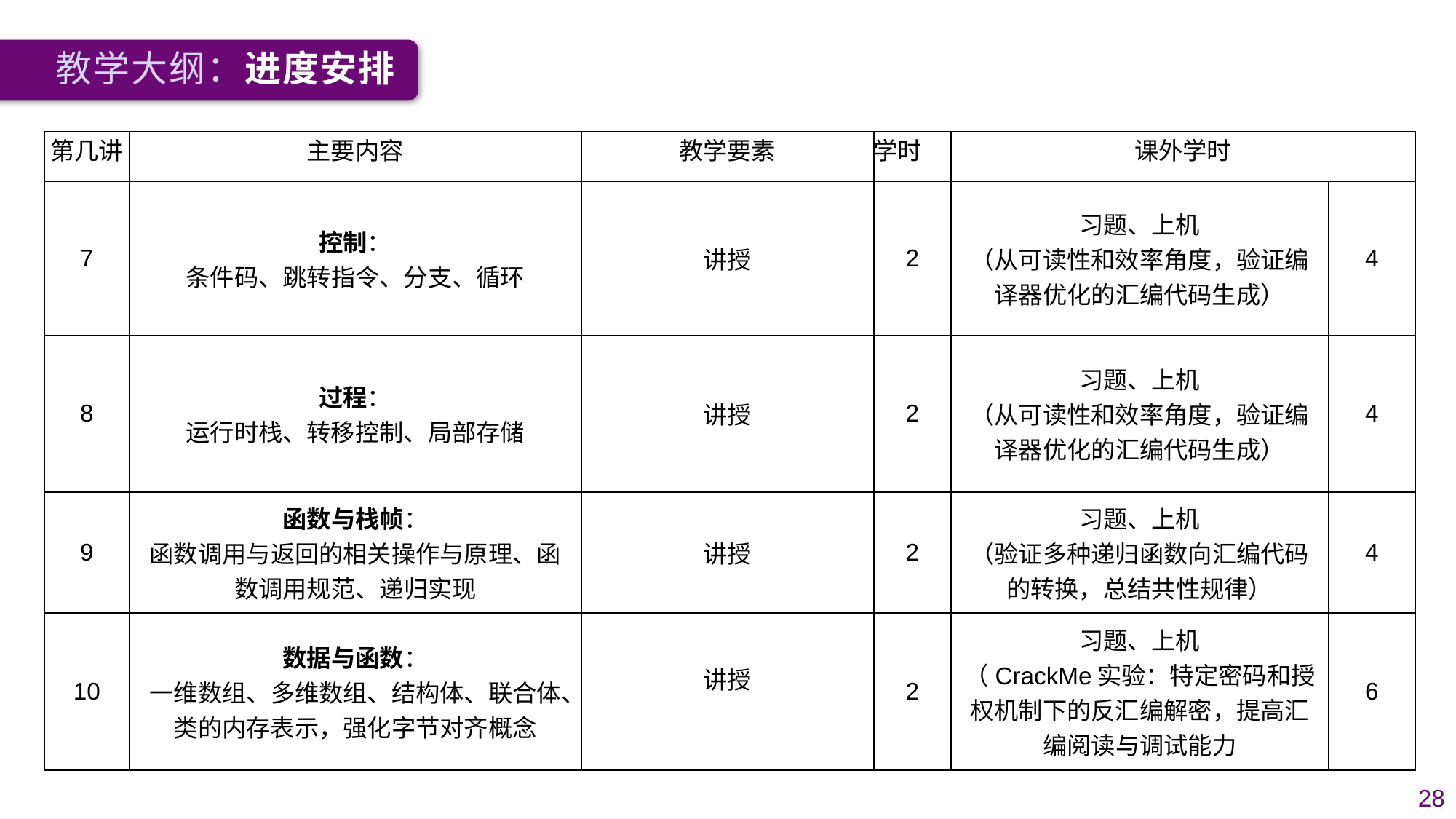

教学大纲：进度安排
| 第几讲 | 主要内容 | 教学要素 | 学时 | 课外学时 | 课外学时 |
| --- | --- | --- | --- | --- | --- |
| 7 | 控制： 条件码、跳转指令、分支、循环 | 讲授 | 2 | 习题、上机 （从可读性和效率角度，验证编译器优化的汇编代码生成） | 4 |
| 8 | 过程： 运行时栈、转移控制、局部存储 | 讲授 | 2 | 习题、上机 （从可读性和效率角度，验证编译器优化的汇编代码生成） | 4 |
| 9 | 函数与栈帧： 函数调用与返回的相关操作与原理、函数调用规范、递归实现 | 讲授 | 2 | 习题、上机 （验证多种递归函数向汇编代码的转换，总结共性规律） | 4 |
| 10 | 数据与函数： 一维数组、多维数组、结构体、联合体、类的内存表示，强化字节对齐概念 | 讲授 | 2 | 习题、上机 （CrackMe实验：特定密码和授权机制下的反汇编解密，提高汇编阅读与调试能力 | 6 |
28